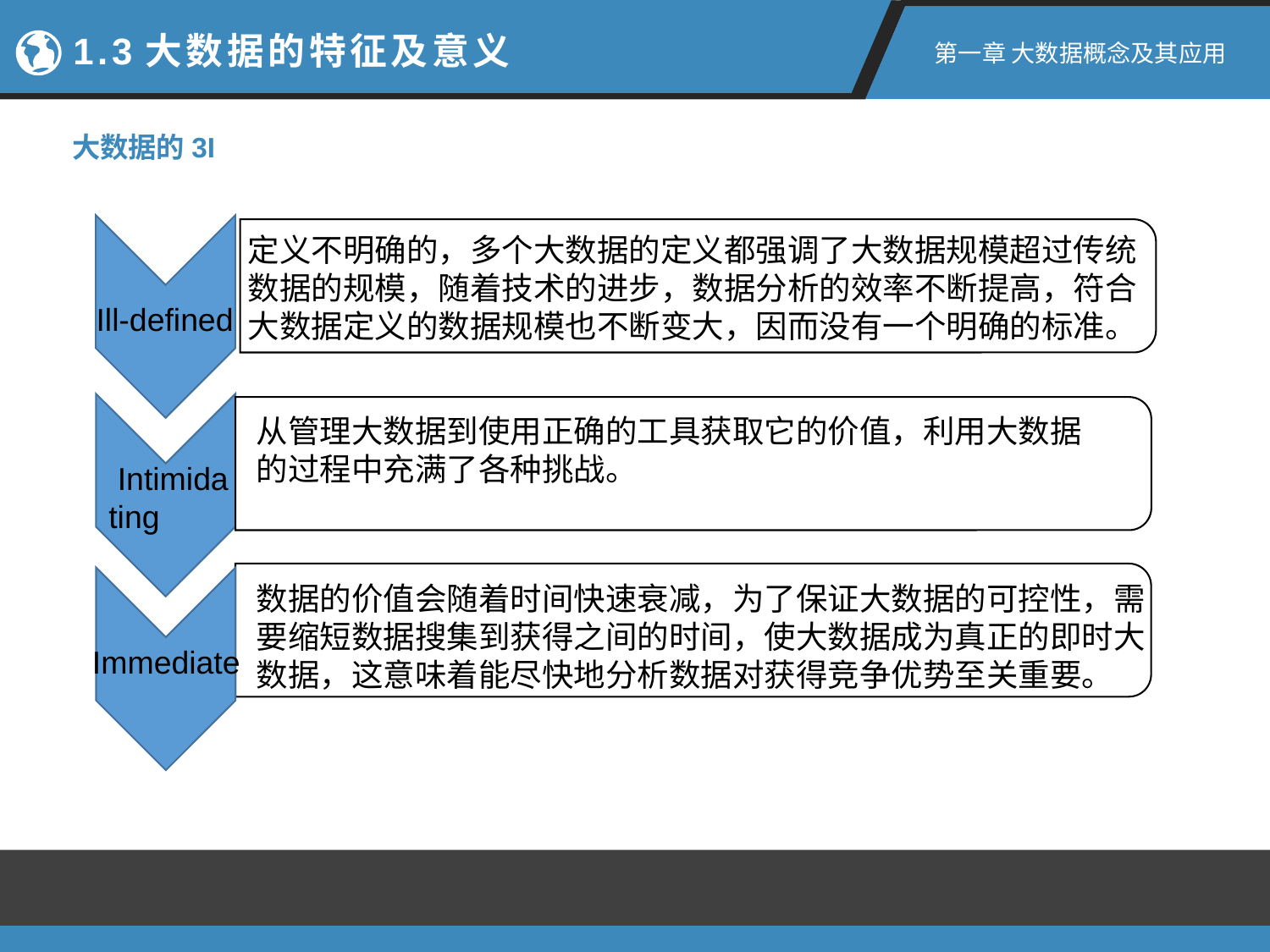

1.3大数据的特征及意义

第一章 大数据概念及其应用
大数据的3I

定义不明确的，多个大数据的定义都强调了大数据规模超过传统数据的规模，随着技术的进步，数据分析的效率不断提高，符合大数据定义的数据规模也不断变大，因而没有一个明确的标准。

Ill-defined
从管理大数据到使用正确的工具获取它的价值，利用大数据的过程中充满了各种挑战。

 Intimidating
数据的价值会随着时间快速衰减，为了保证大数据的可控性，需要缩短数据搜集到获得之间的时间，使大数据成为真正的即时大数据，这意味着能尽快地分析数据对获得竞争优势至关重要。

Immediate